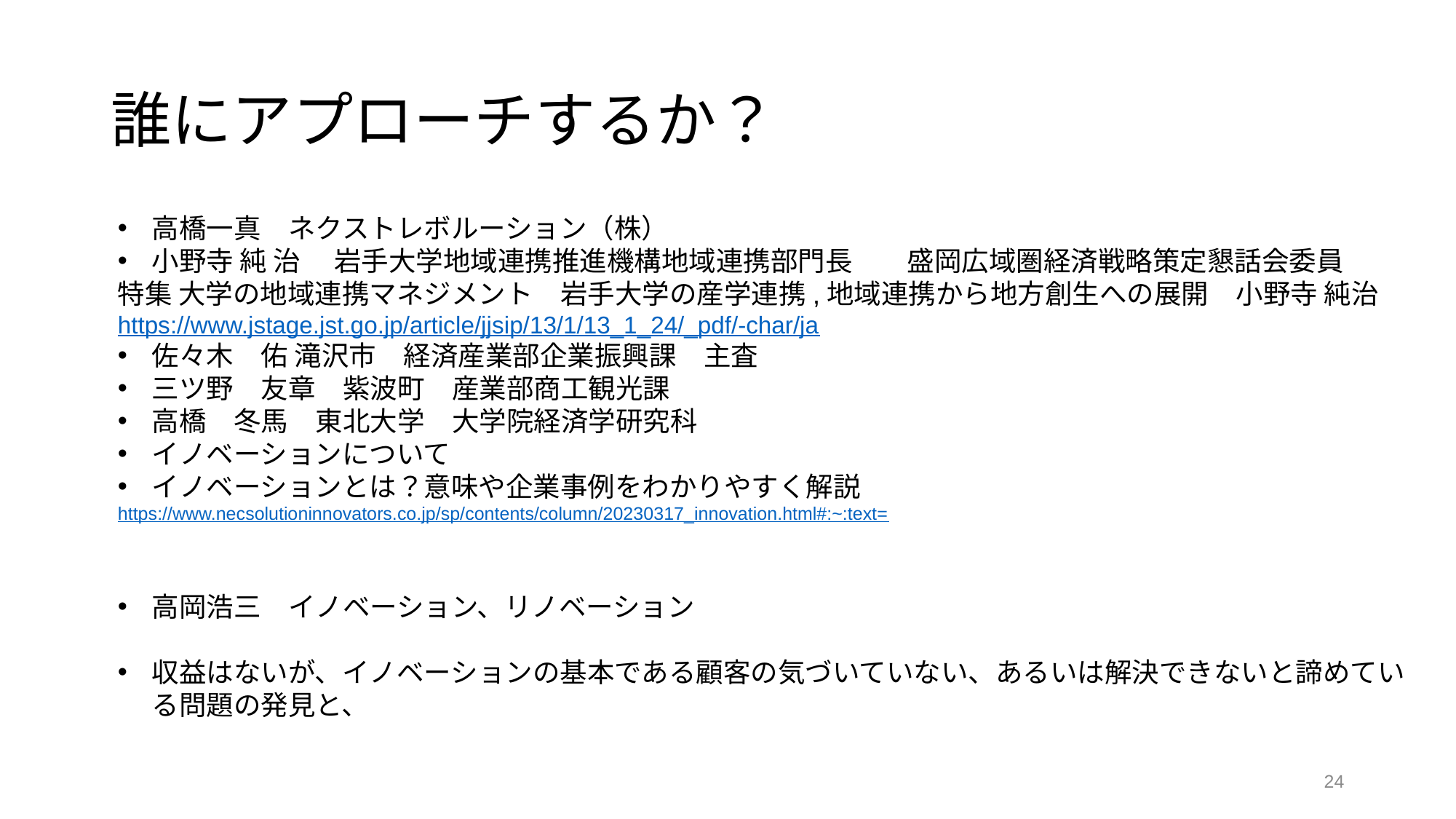

# 誰にアプローチするか？
高橋一真　ネクストレボルーション（株）
小野寺 純 治 　岩手大学地域連携推進機構地域連携部門長　　盛岡広域圏経済戦略策定懇話会委員
特集 大学の地域連携マネジメント　岩手大学の産学連携,地域連携から地方創生への展開　小野寺 純治
https://www.jstage.jst.go.jp/article/jjsip/13/1/13_1_24/_pdf/-char/ja
佐々木　佑 滝沢市　経済産業部企業振興課　主査
三ツ野　友章　紫波町　産業部商工観光課
高橋　冬馬　東北大学　大学院経済学研究科
イノベーションについて
イノベーションとは？意味や企業事例をわかりやすく解説
https://www.necsolutioninnovators.co.jp/sp/contents/column/20230317_innovation.html#:~:text=

高岡浩三　イノベーション、リノベーション

収益はないが、イノベーションの基本である顧客の気づいていない、あるいは解決できないと諦めている問題の発見と、

24